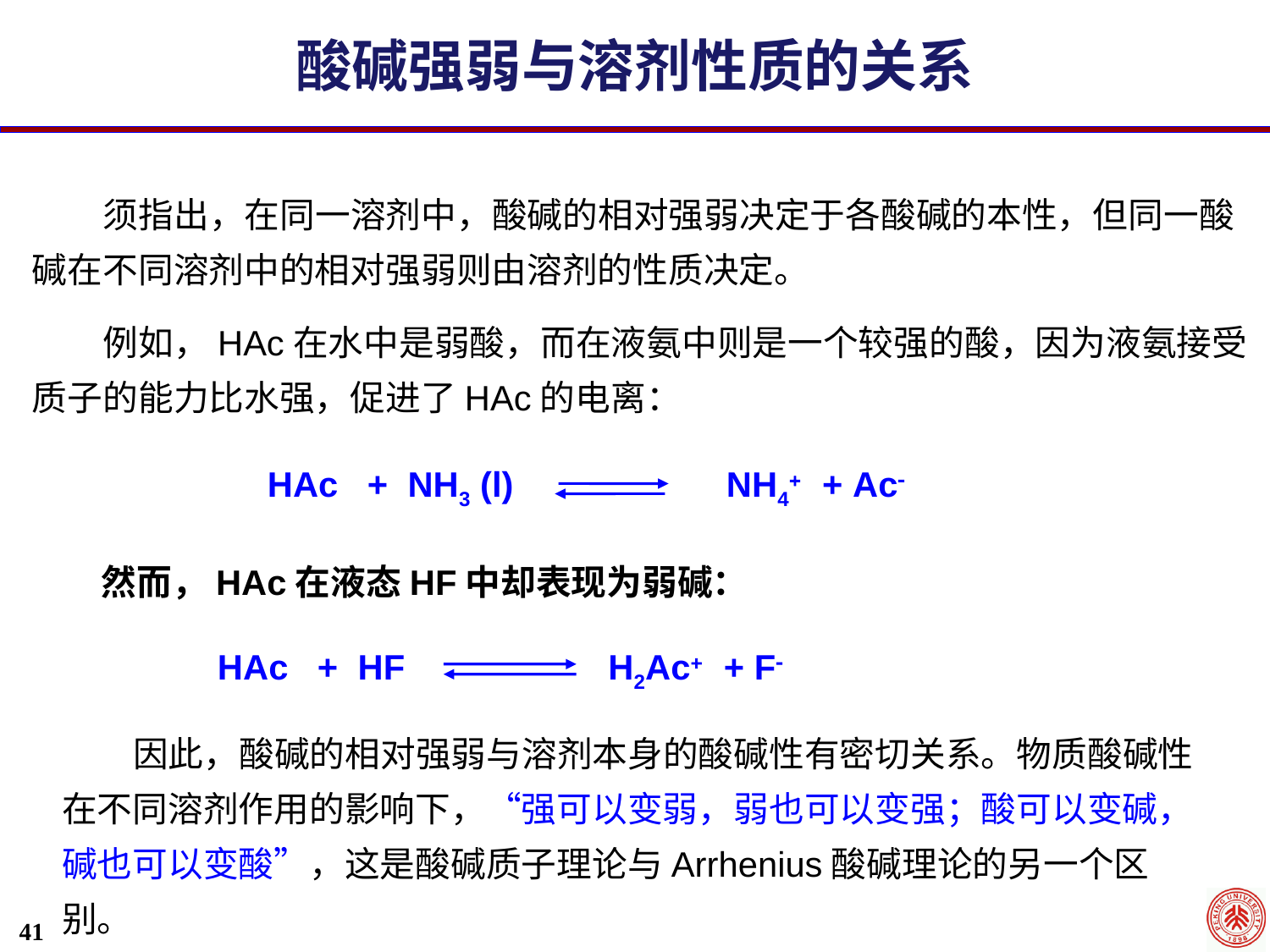

酸碱强弱与溶剂性质的关系

        须指出，在同一溶剂中，酸碱的相对强弱决定于各酸碱的本性，但同一酸碱在不同溶剂中的相对强弱则由溶剂的性质决定。
        例如，HAc在水中是弱酸，而在液氨中则是一个较强的酸，因为液氨接受质子的能力比水强，促进了HAc的电离：
HAc   +  NH3 (l)  	        NH4+   + Ac−

然而，HAc在液态HF中却表现为弱碱：
HAc   +  HF 	 	 H2Ac+   + F−

        因此，酸碱的相对强弱与溶剂本身的酸碱性有密切关系。物质酸碱性在不同溶剂作用的影响下，“强可以变弱，弱也可以变强；酸可以变碱，碱也可以变酸”，这是酸碱质子理论与Arrhenius酸碱理论的另一个区别。
41